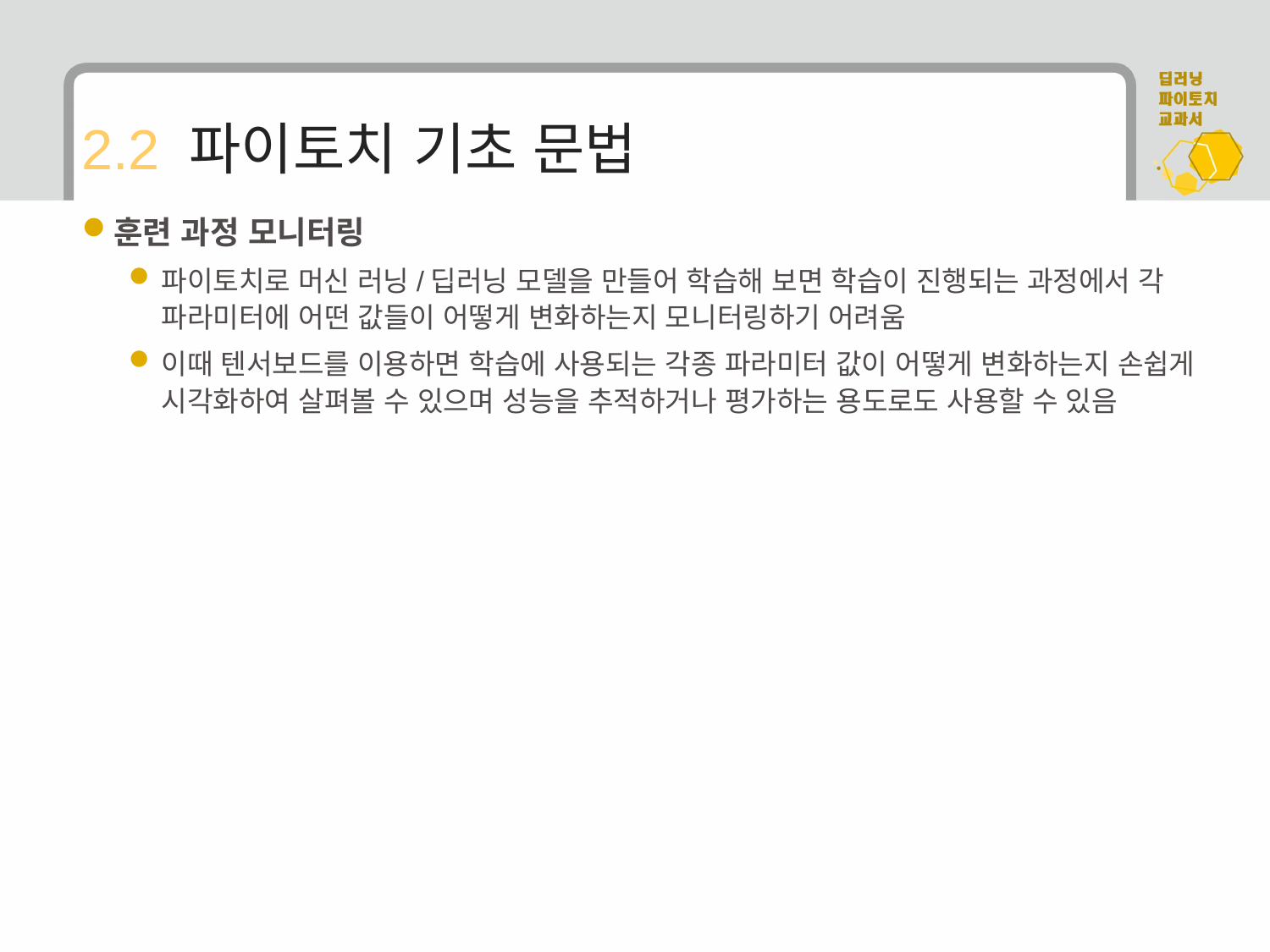

# 2.2 파이토치 기초 문법
훈련 과정 모니터링
파이토치로 머신 러닝/딥러닝 모델을 만들어 학습해 보면 학습이 진행되는 과정에서 각 파라미터에 어떤 값들이 어떻게 변화하는지 모니터링하기 어려움
이때 텐서보드를 이용하면 학습에 사용되는 각종 파라미터 값이 어떻게 변화하는지 손쉽게 시각화하여 살펴볼 수 있으며 성능을 추적하거나 평가하는 용도로도 사용할 수 있음